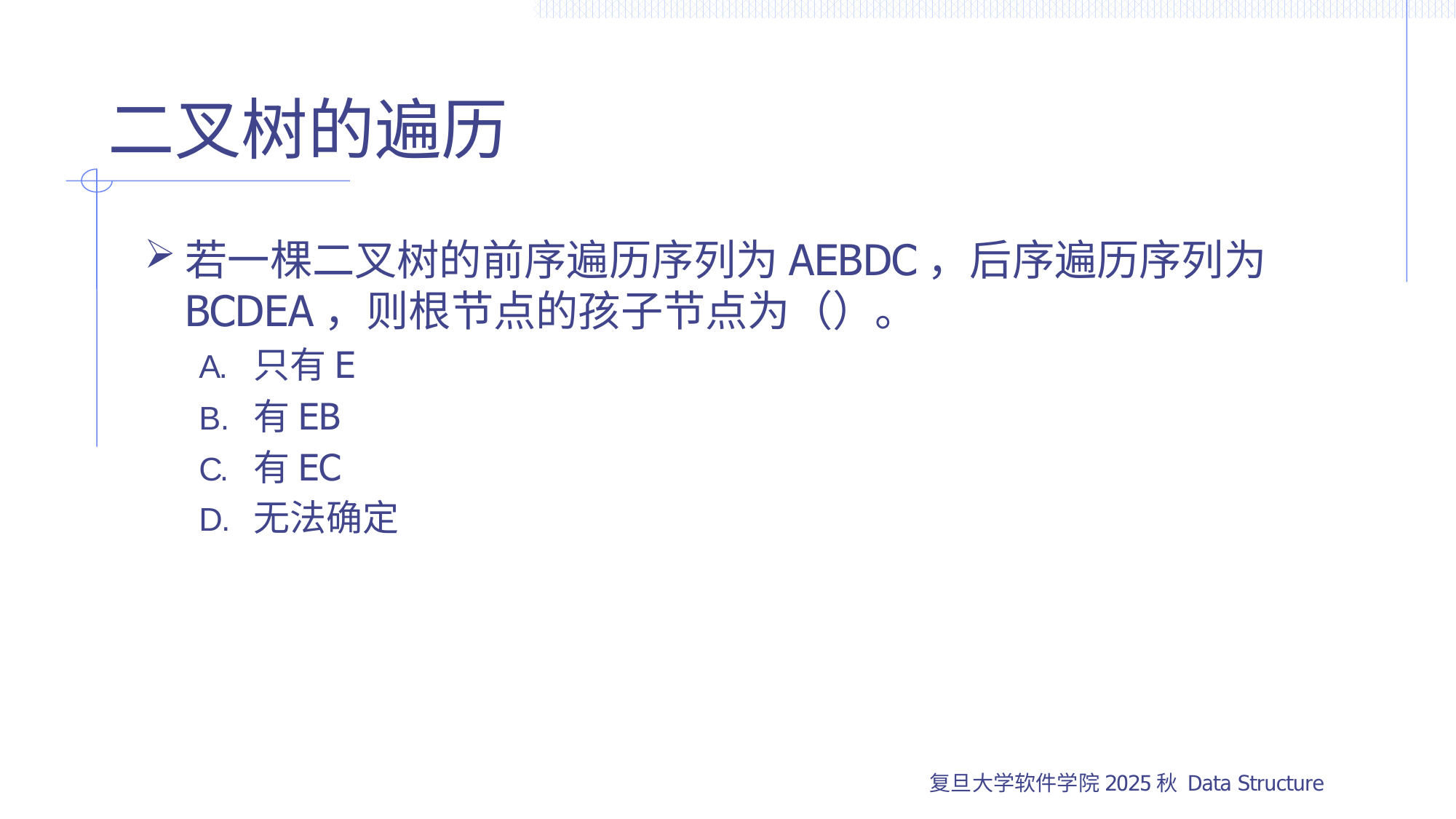

# 二叉树的遍历
若一棵二叉树的前序遍历序列为AEBDC，后序遍历序列为BCDEA，则根节点的孩子节点为（）。
只有E
有EB
有EC
无法确定